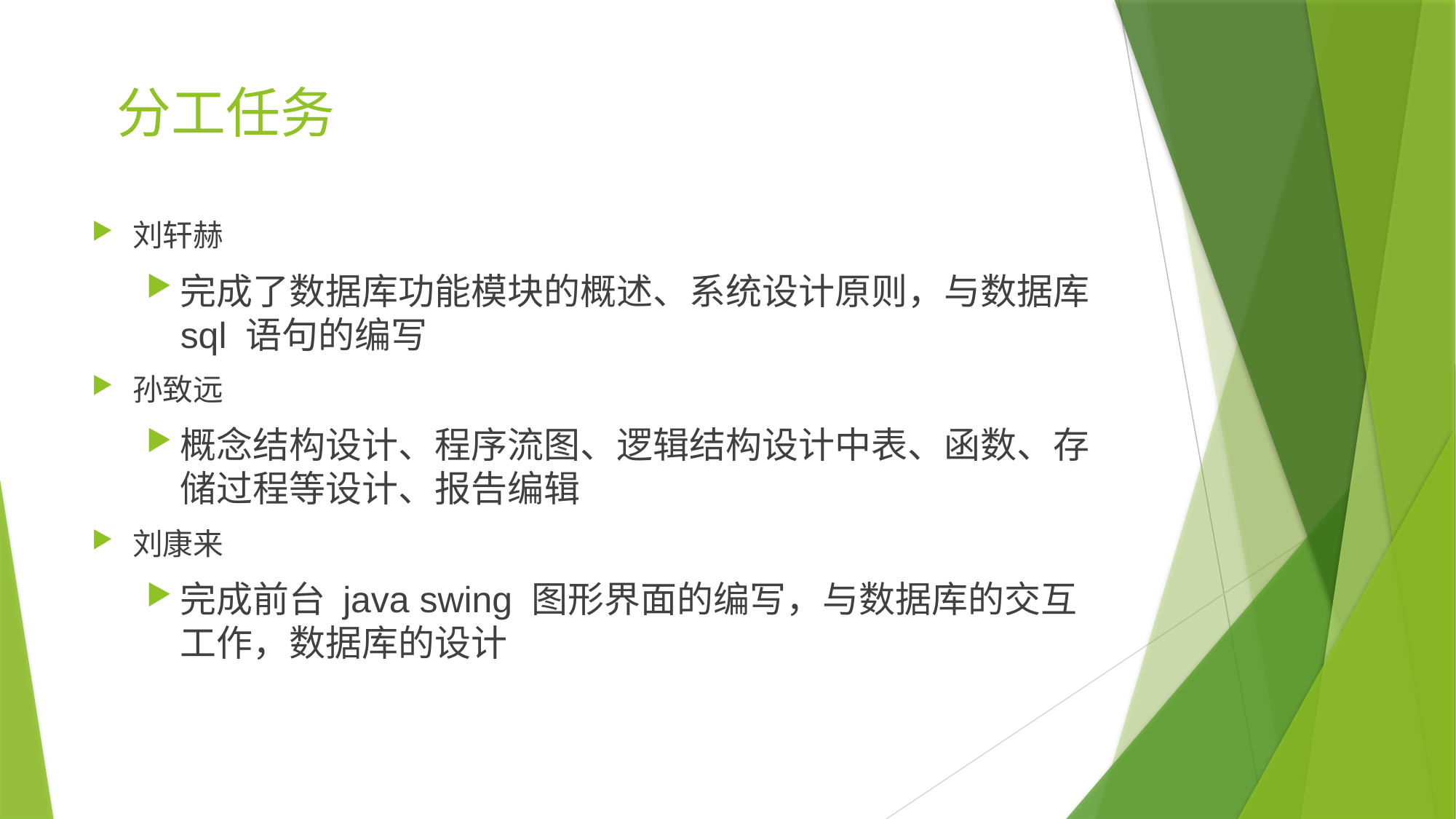

# 分工任务
刘轩赫
完成了数据库功能模块的概述、系统设计原则，与数据库sql 语句的编写
孙致远
概念结构设计、程序流图、逻辑结构设计中表、函数、存储过程等设计、报告编辑
刘康来
完成前台 java swing 图形界面的编写，与数据库的交互工作，数据库的设计